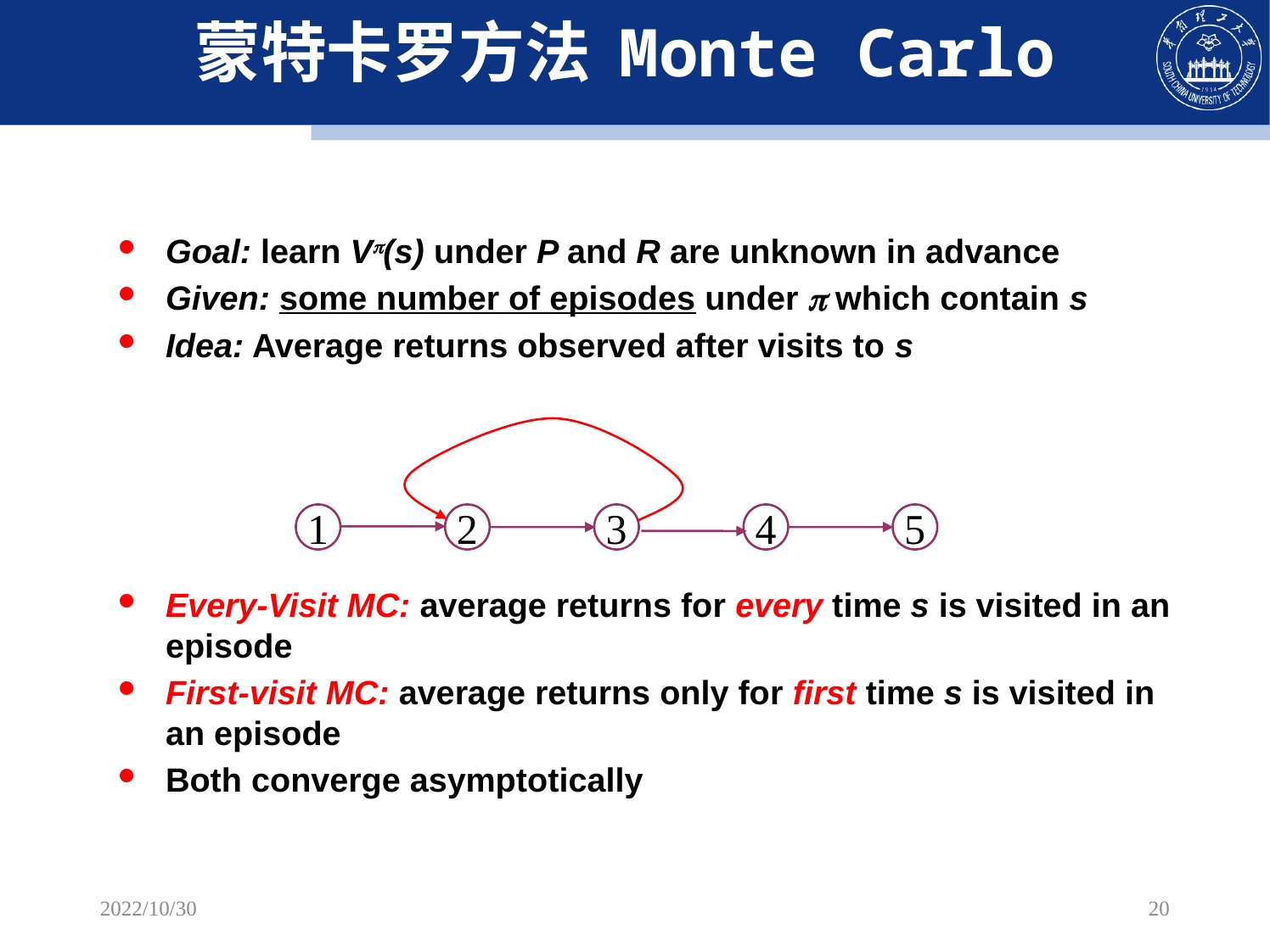

# 蒙特卡罗方法 Monte Carlo
Goal: learn Vπ(s) under P and R are unknown in advance
Given: some number of episodes under π which contain s
Idea: Average returns observed after visits to s

1
2
3
4
5

Every-Visit MC: average returns for every time s is visited in an episode
First-visit MC: average returns only for first time s is visited in an episode
Both converge asymptotically
2022/10/30
20